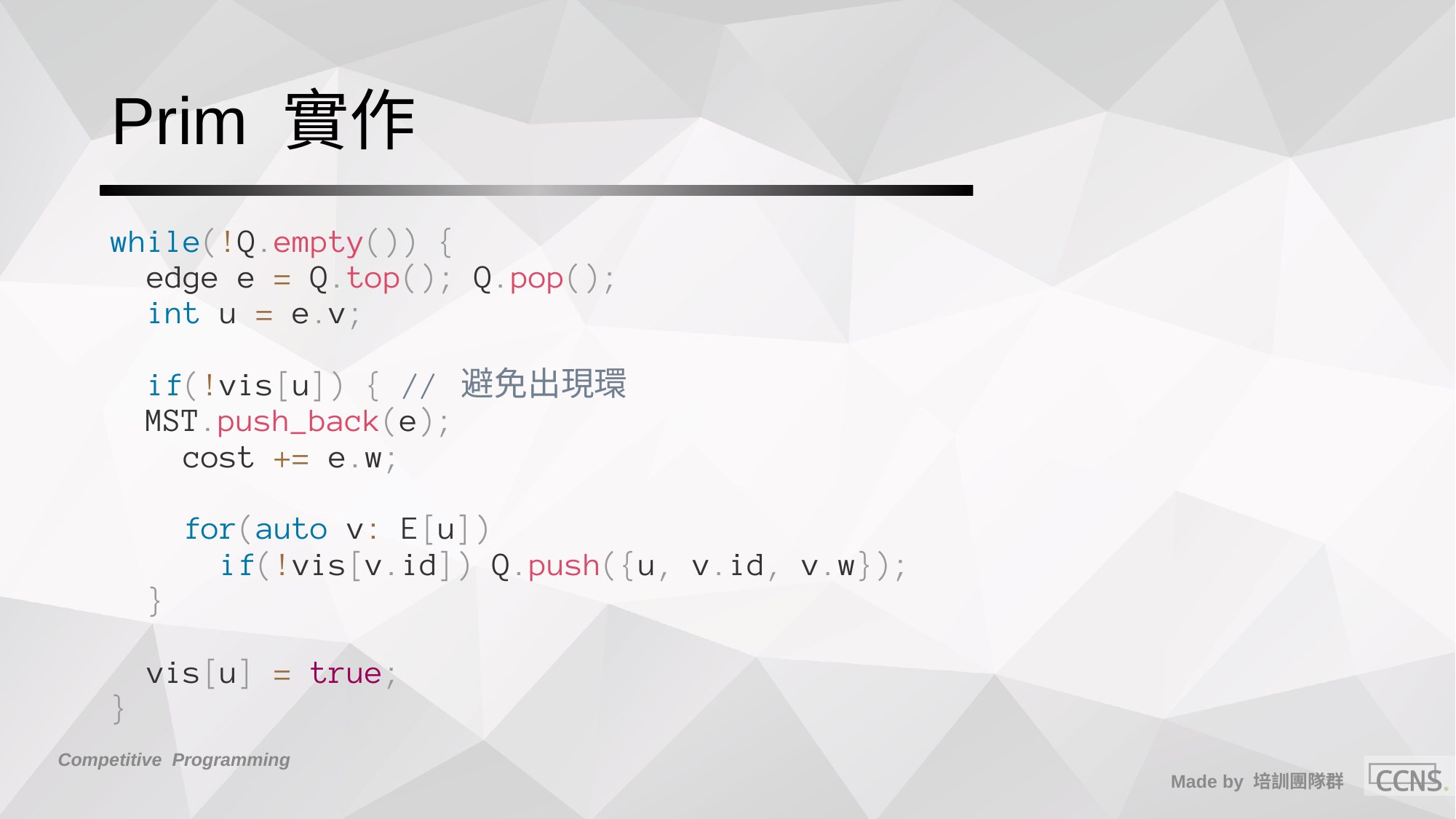

# Prim 實作
while(!Q.empty()) {
  edge e = Q.top(); Q.pop();
  int u = e.v;
  if(!vis[u]) { // 避免出現環
    MST.push_back(e);
    cost += e.w;
    for(auto v: E[u])
      if(!vis[v.id]) Q.push({u, v.id, v.w});
  }
  vis[u] = true;
}